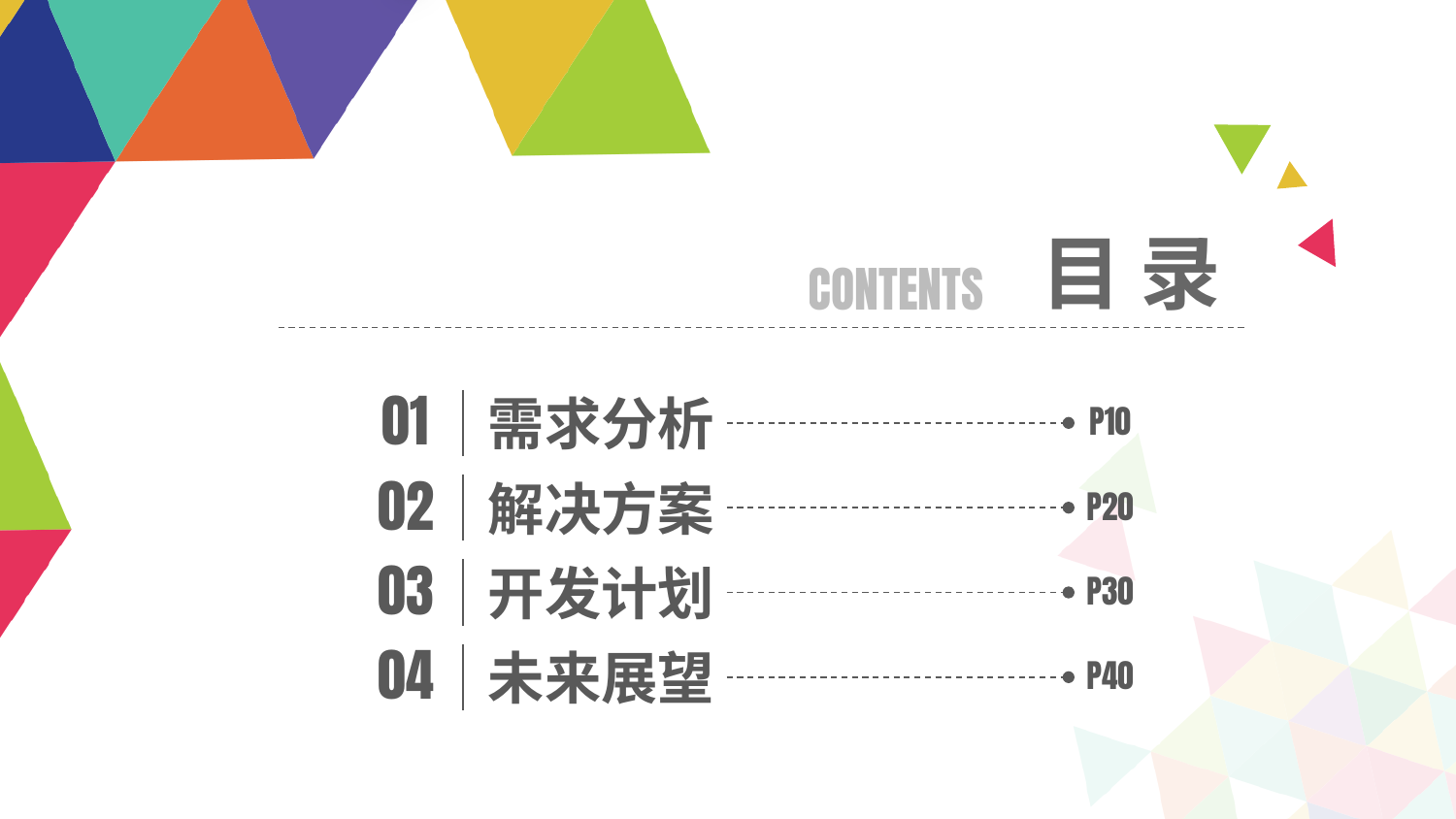

目 录

CONTENTS

01
需求分析
P10
02
解决方案
P20
03
开发计划
P30
04
未来展望
P40